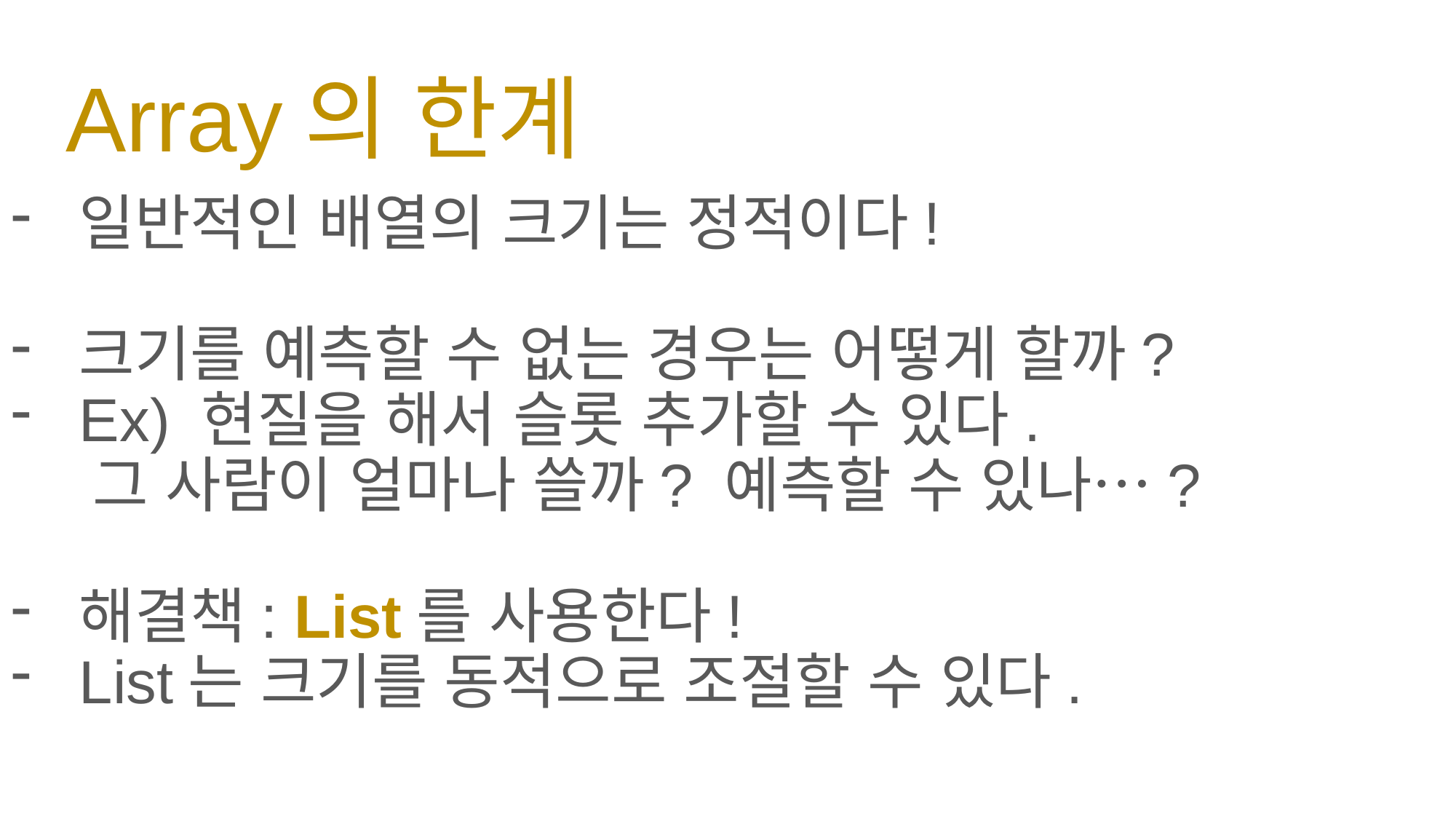

# Array의 한계
일반적인 배열의 크기는 정적이다!

크기를 예측할 수 없는 경우는 어떻게 할까?
Ex) 현질을 해서 슬롯 추가할 수 있다.
    그 사람이 얼마나 쓸까? 예측할 수 있나…?

해결책: List를 사용한다!
List는 크기를 동적으로 조절할 수 있다.